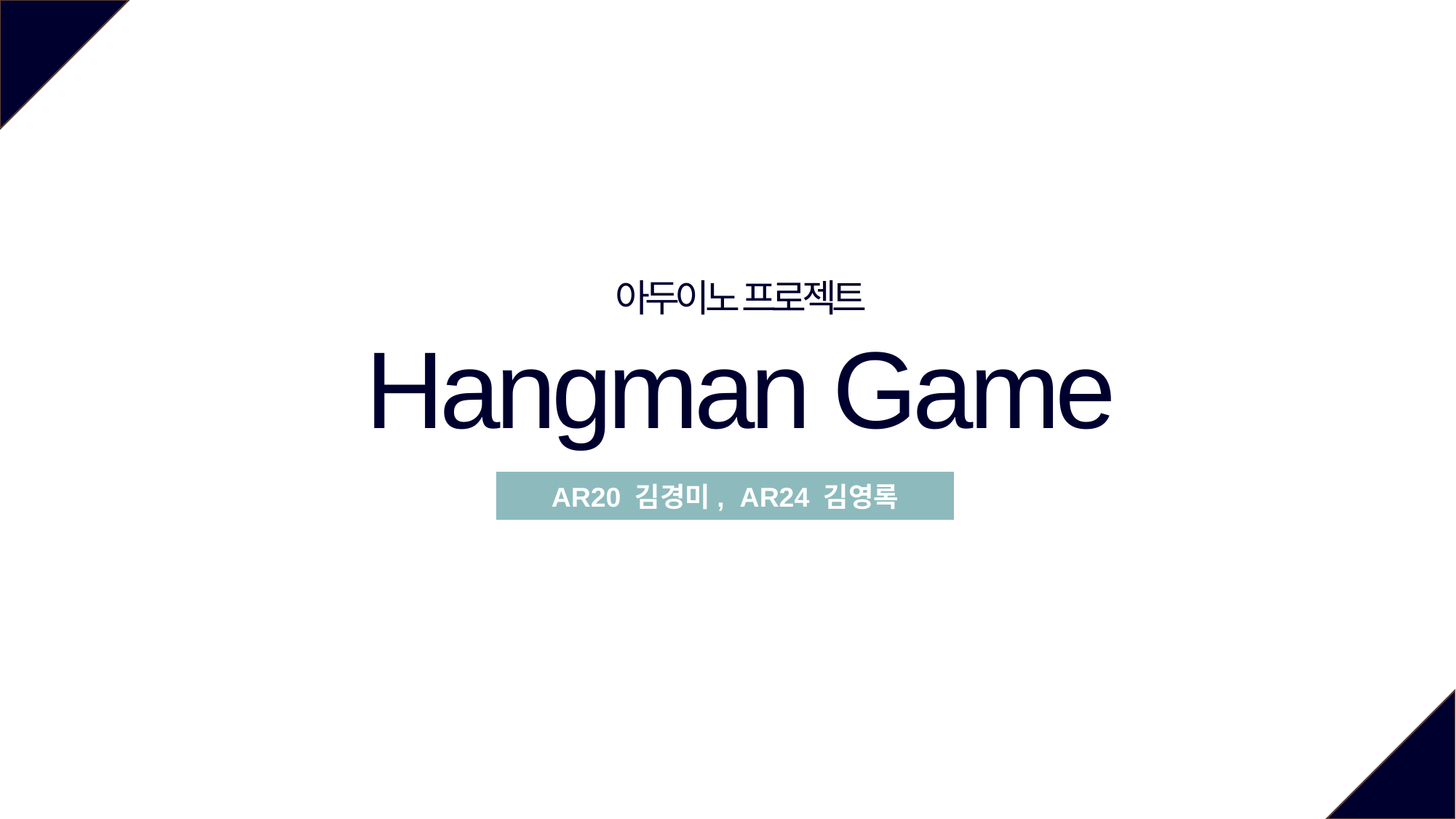

아두이노 프로젝트
Hangman Game
AR20 김경미,  AR24 김영록